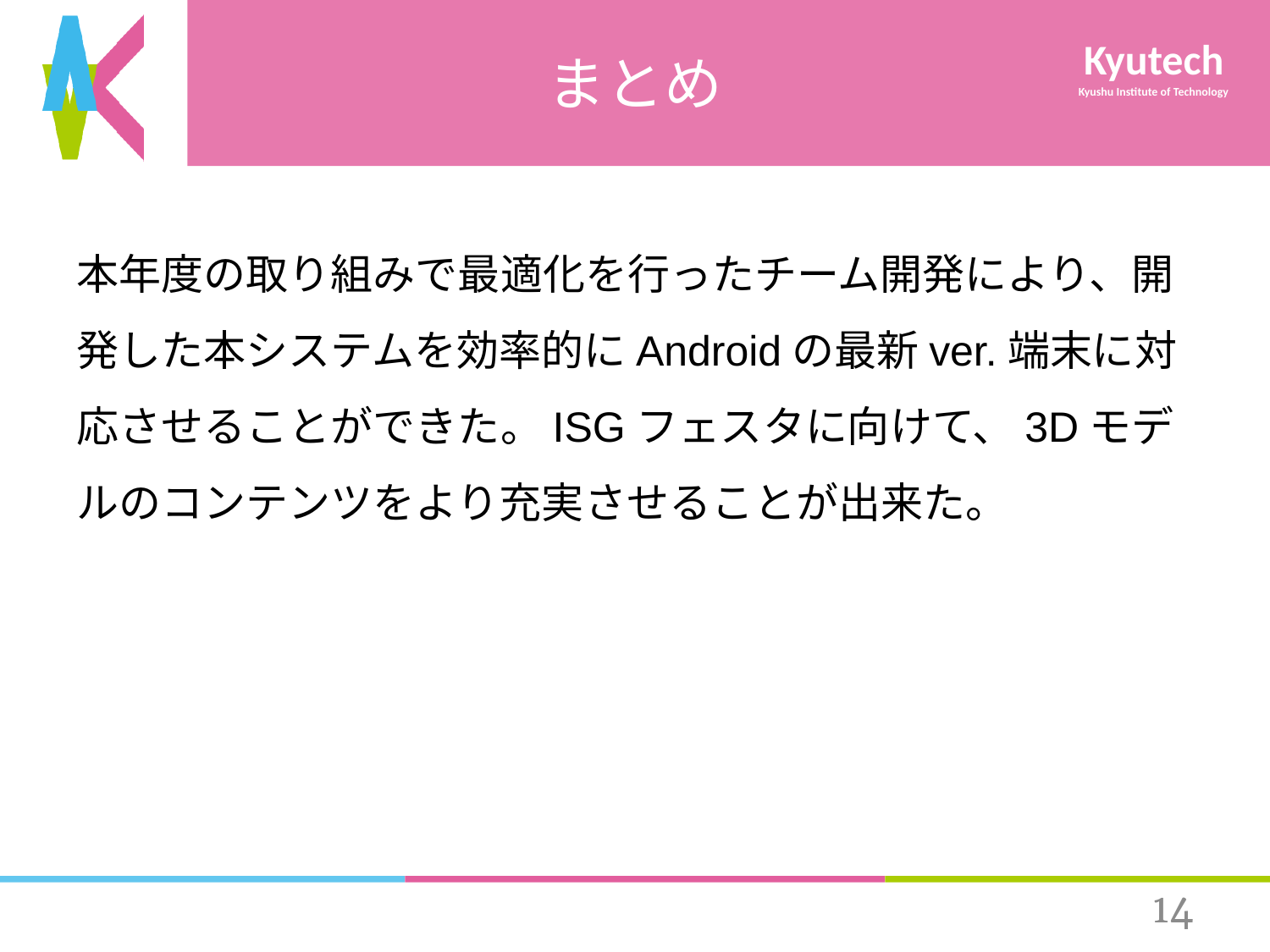

# まとめ
本年度の取り組みで最適化を行ったチーム開発により、開発した本システムを効率的にAndroidの最新ver.端末に対応させることができた。ISGフェスタに向けて、3Dモデルのコンテンツをより充実させることが出来た。

14